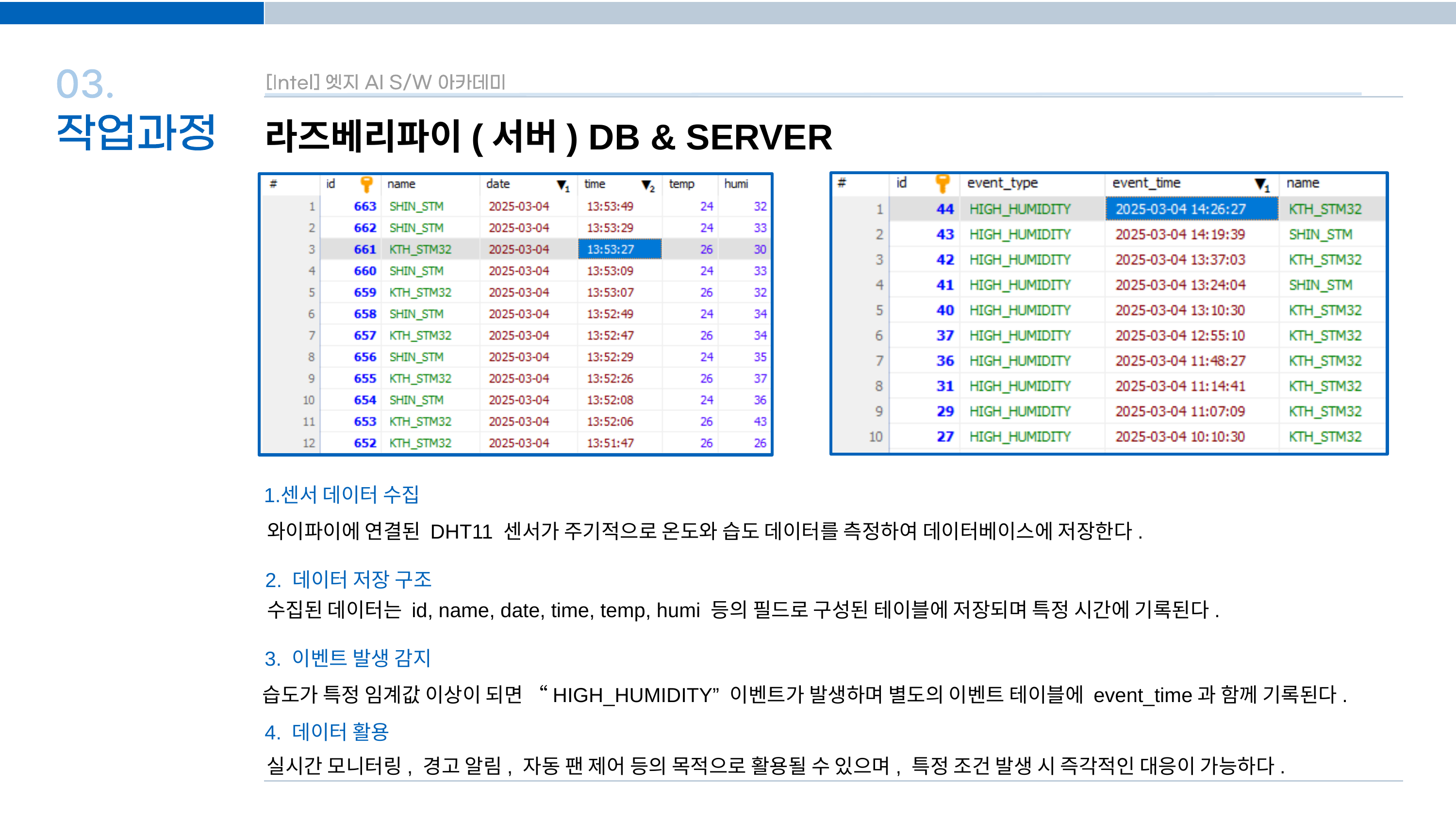

라즈베리파이(서버) DB & SERVER

센서 데이터 수집
와이파이에 연결된 DHT11 센서가 주기적으로 온도와 습도 데이터를 측정하여 데이터베이스에 저장한다.
2. 데이터 저장 구조
수집된 데이터는 id, name, date, time, temp, humi 등의 필드로 구성된 테이블에 저장되며 특정 시간에 기록된다.
3. 이벤트 발생 감지
습도가 특정 임계값 이상이 되면 “HIGH_HUMIDITY” 이벤트가 발생하며 별도의 이벤트 테이블에 event_time과 함께 기록된다.
4. 데이터 활용
실시간 모니터링, 경고 알림, 자동 팬 제어 등의 목적으로 활용될 수 있으며, 특정 조건 발생 시 즉각적인 대응이 가능하다.